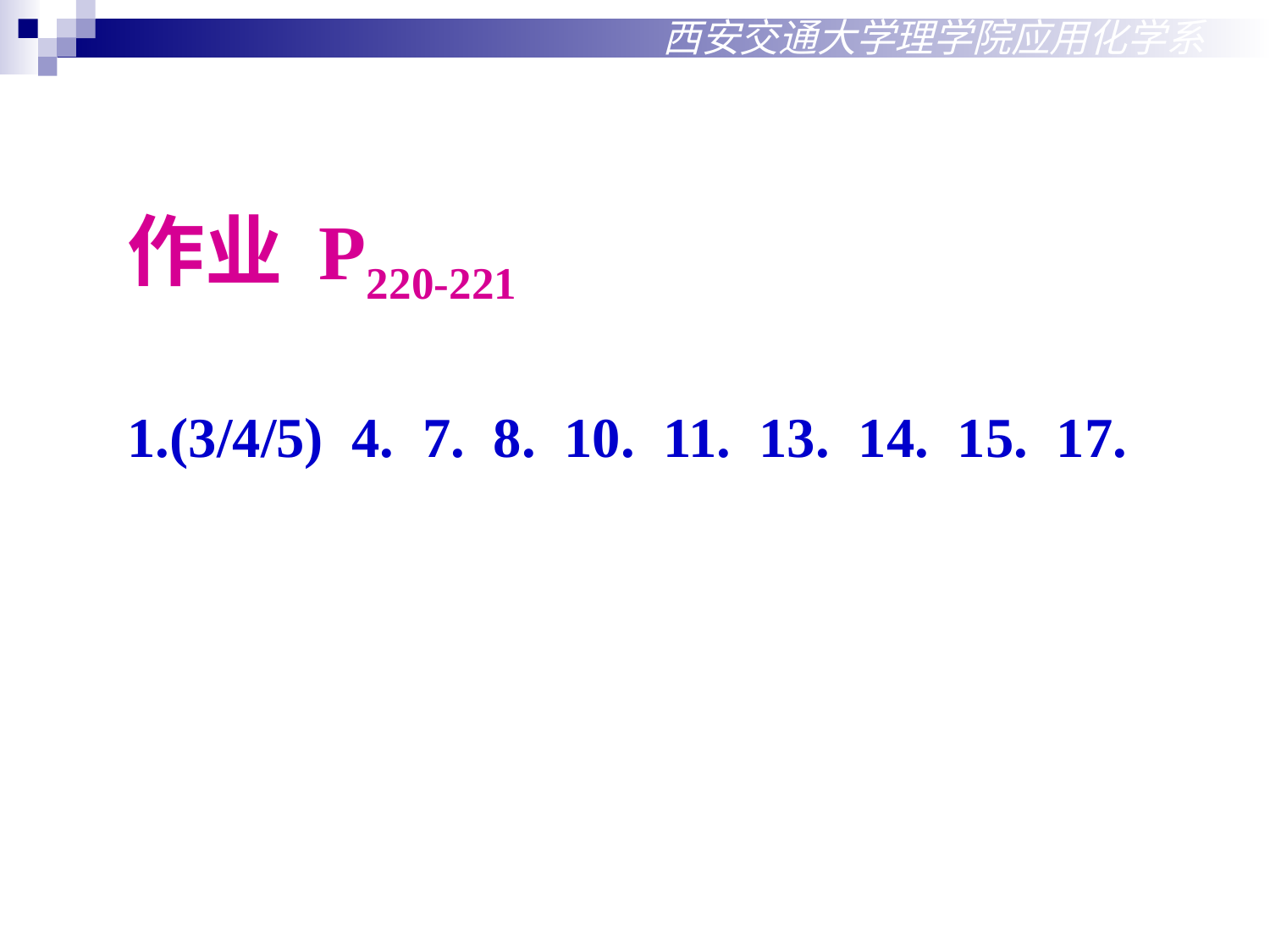

西安交通大学理学院应用化学系
作业 P220-221

1.(3/4/5)  4.  7.  8.  10.  11.  13.  14.  15.  17.